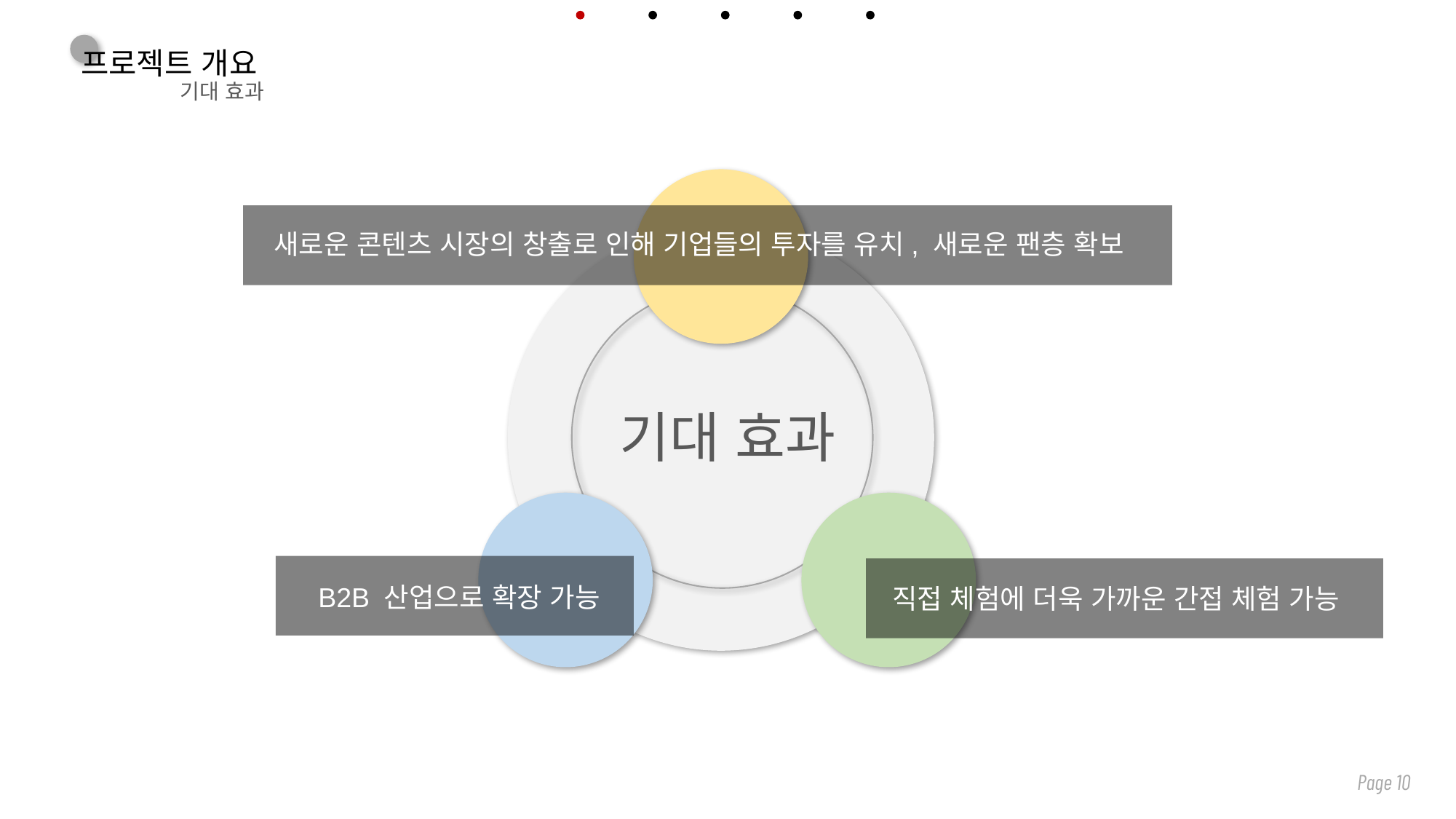

프로젝트 개요
기대 효과

새로운 콘텐츠 시장의 창출로 인해 기업들의 투자를 유치, 새로운 팬층 확보

기대 효과

B2B 산업으로 확장 가능
직접 체험에 더욱 가까운 간접 체험 가능
Page 10